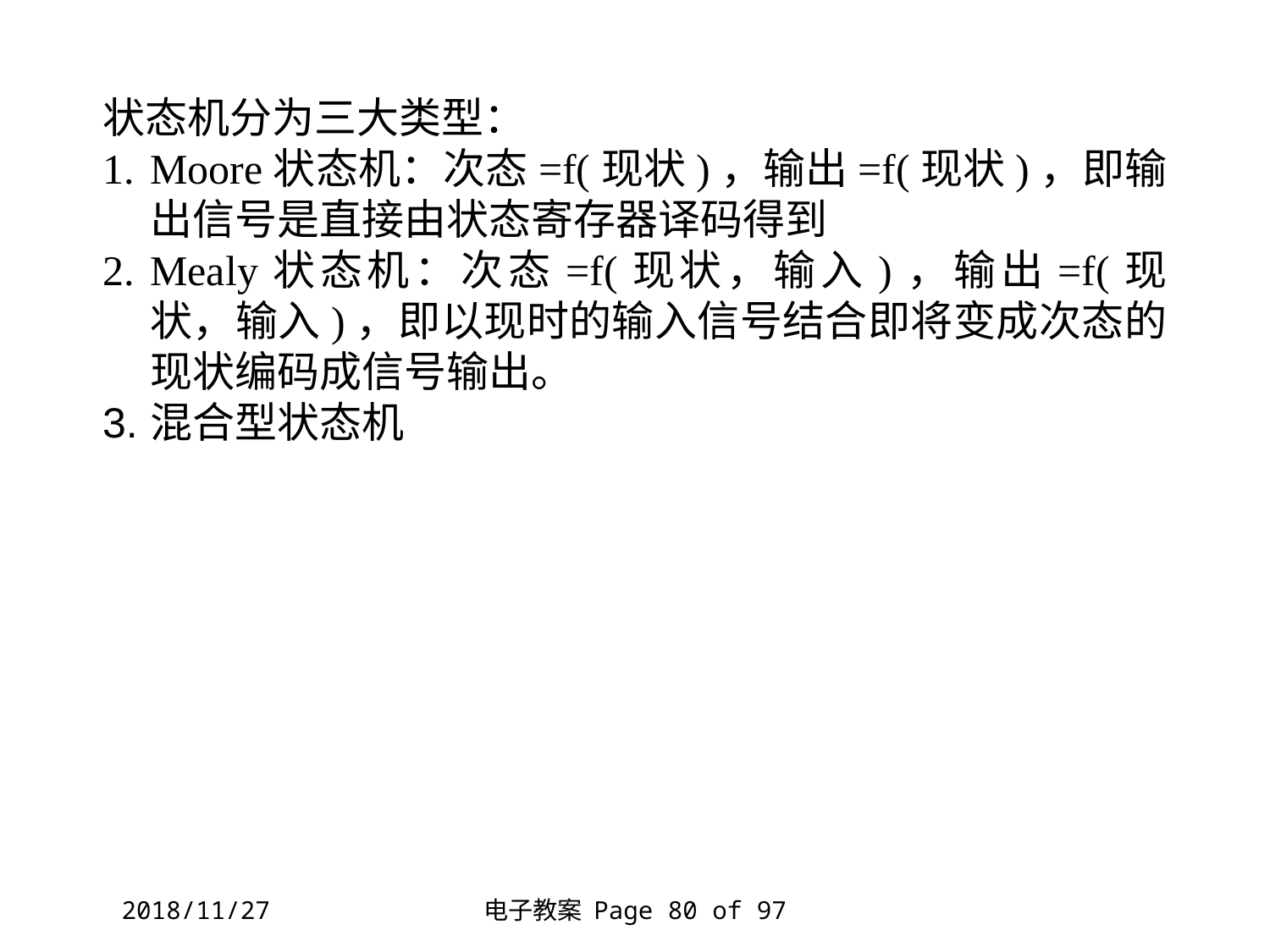

状态机分为三大类型：
Moore状态机：次态=f(现状)，输出=f(现状)，即输出信号是直接由状态寄存器译码得到
Mealy状态机：次态=f(现状，输入)，输出=f(现状，输入)，即以现时的输入信号结合即将变成次态的现状编码成信号输出。
混合型状态机
2018/11/27
电子教案 Page 80 of 97